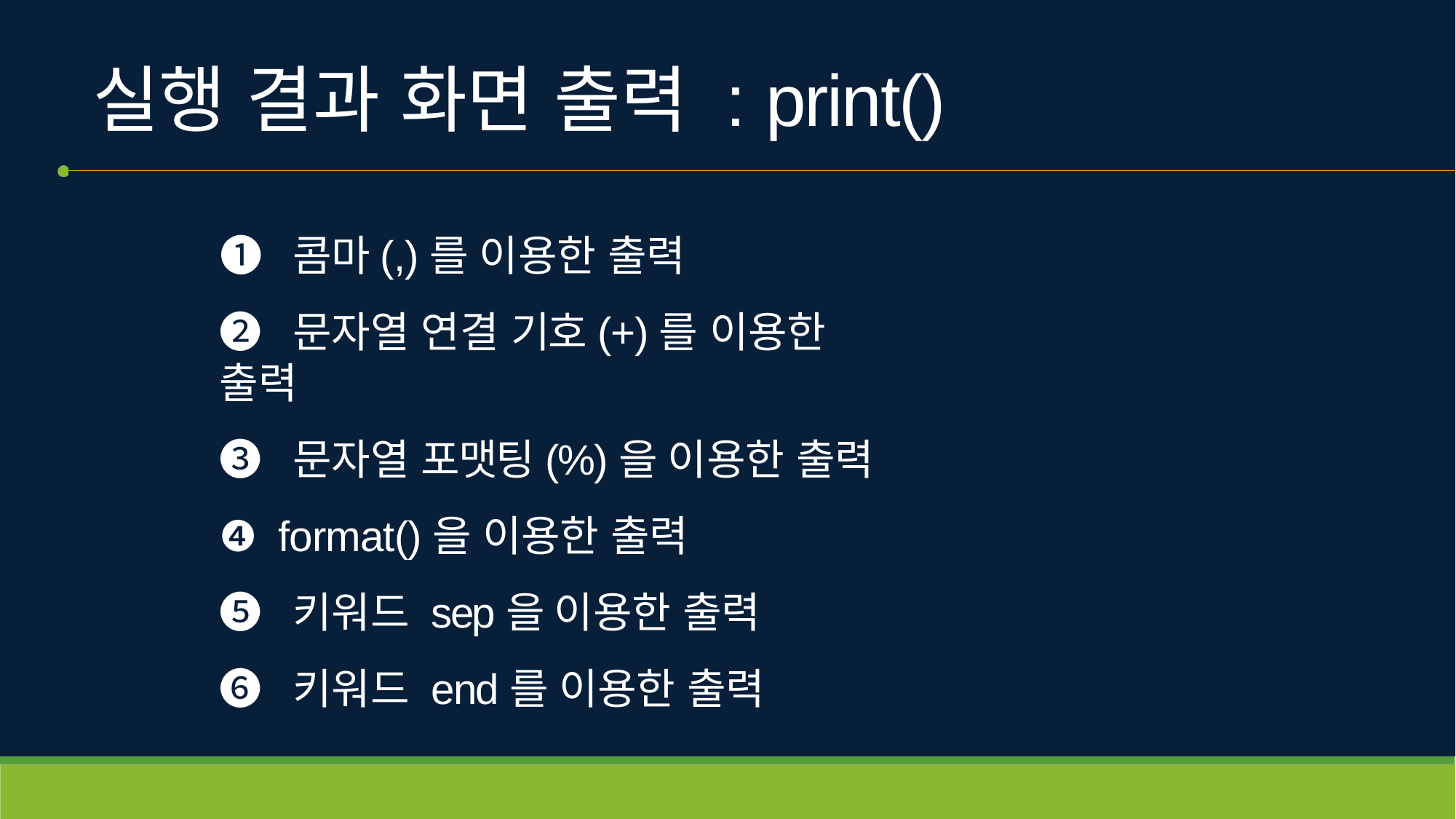

# 실행 결과 화면 출력 : print()

❶ 콤마(,)를 이용한 출력
❷ 문자열 연결 기호(+)를 이용한 출력
❸ 문자열 포맷팅(%)을 이용한 출력
❹ format()을 이용한 출력
❺ 키워드 sep을 이용한 출력
❻ 키워드 end를 이용한 출력